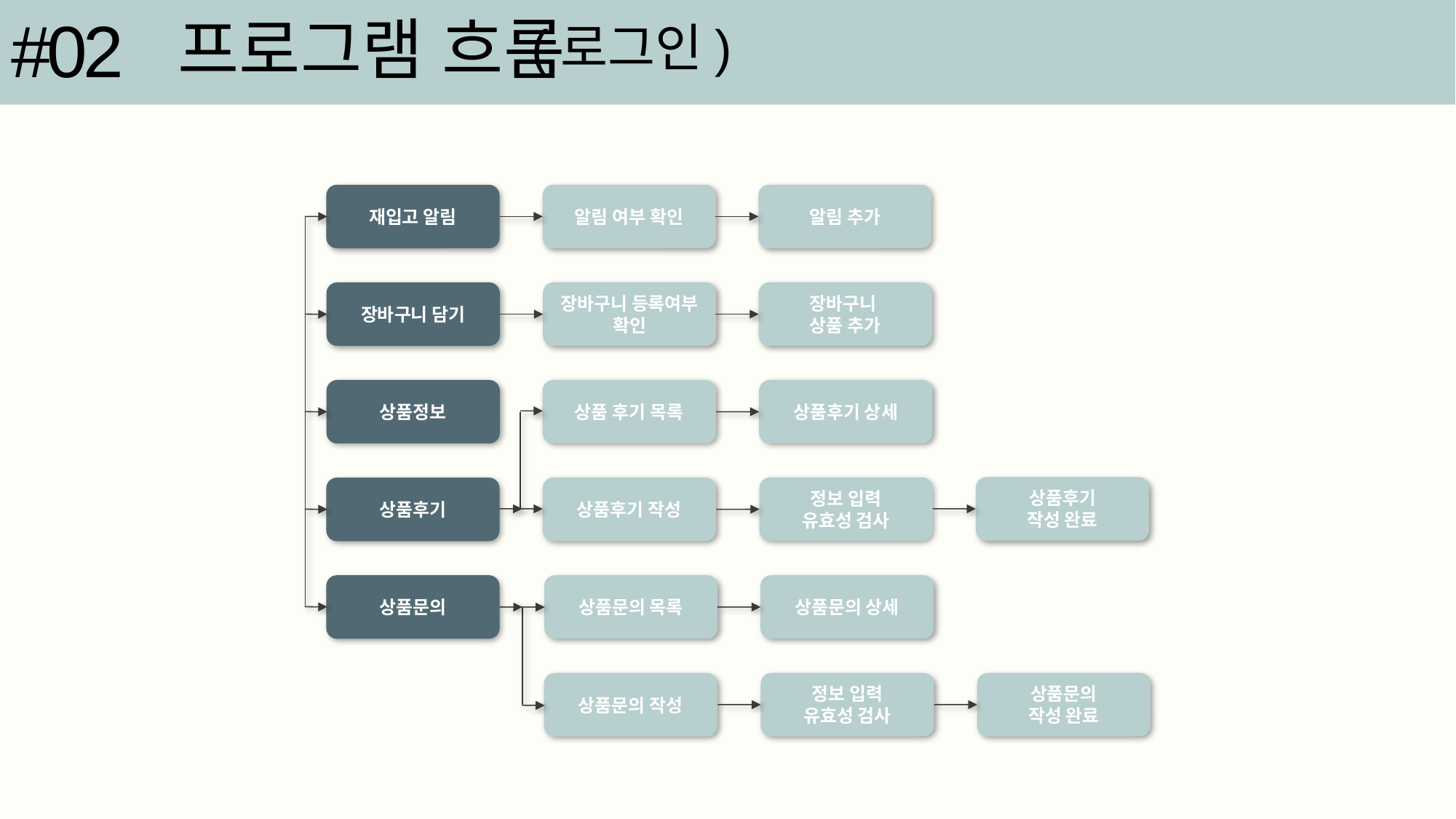

#02
프로그램 흐름
(로그인)

재입고 알림
알림 여부 확인
알림 추가
장바구니 담기
장바구니 등록여부 확인
장바구니
상품 추가
상품정보
상품 후기 목록
상품후기 상세
상품후기
작성 완료
정보 입력
유효성 검사
상품후기
상품후기 작성
상품문의
상품문의 목록
상품문의 상세
정보 입력
유효성 검사
상품문의
작성 완료
상품문의 작성